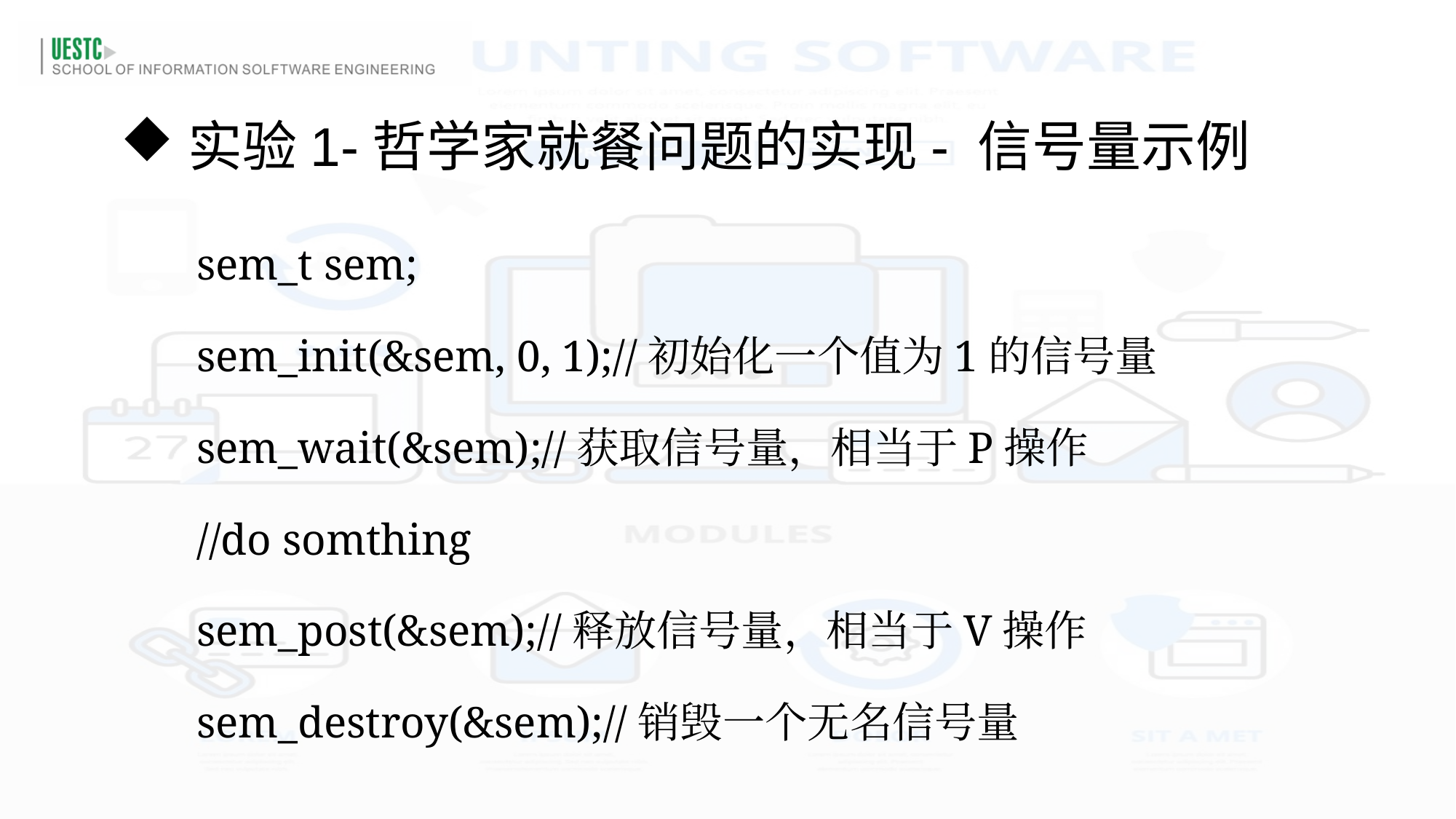

实验1-哲学家就餐问题的实现- 信号量示例
sem_t sem;
sem_init(&sem, 0, 1);//初始化一个值为1的信号量
sem_wait(&sem);//获取信号量，相当于P操作
//do somthing
sem_post(&sem);//释放信号量，相当于V操作
sem_destroy(&sem);//销毁一个无名信号量